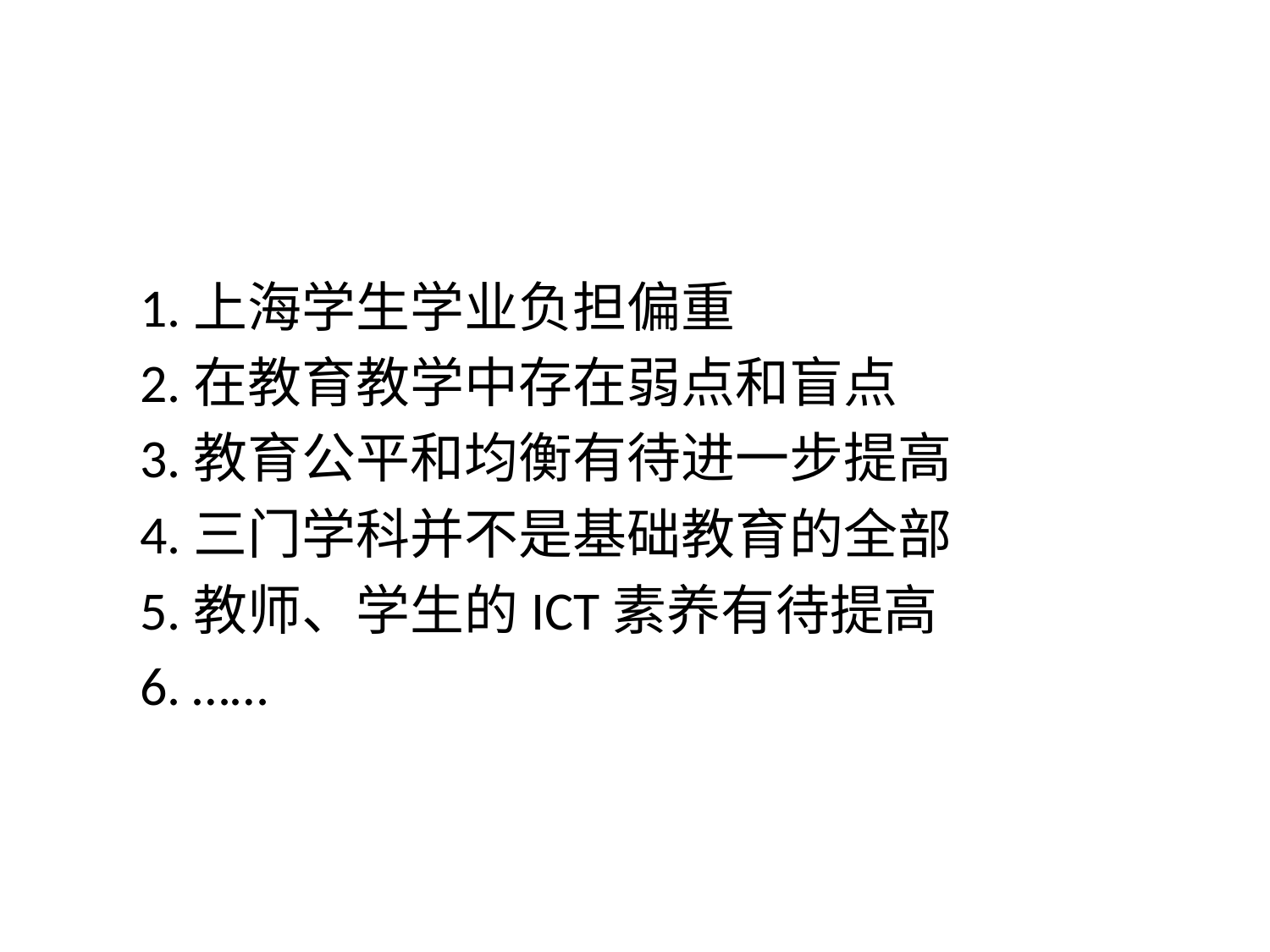

#
1.上海学生学业负担偏重
2.在教育教学中存在弱点和盲点
3.教育公平和均衡有待进一步提高
4.三门学科并不是基础教育的全部
5.教师、学生的ICT素养有待提高
6. ……